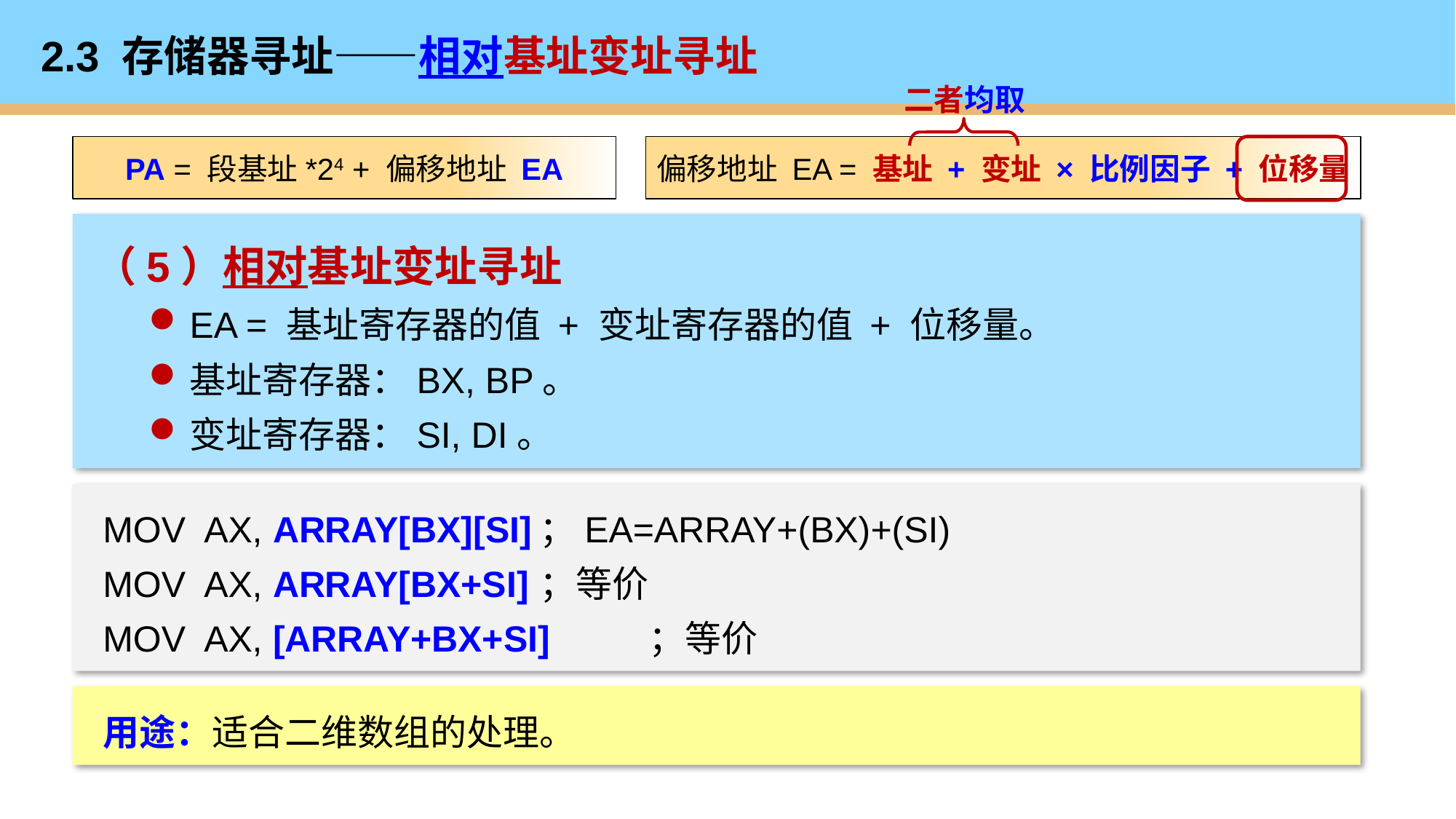

# 2.3 存储器寻址——相对基址变址寻址
二者均取

PA = 段基址*24 + 偏移地址 EA
偏移地址 EA = 基址 + 变址 × 比例因子 + 位移量
（5）相对基址变址寻址
EA = 基址寄存器的值 + 变址寄存器的值 + 位移量。
基址寄存器：BX, BP。
变址寄存器：SI, DI。
MOV  AX, ARRAY[BX][SI]	；EA=ARRAY+(BX)+(SI)
MOV  AX, ARRAY[BX+SI]	；等价
MOV  AX, [ARRAY+BX+SI]	；等价
用途：适合二维数组的处理。
60